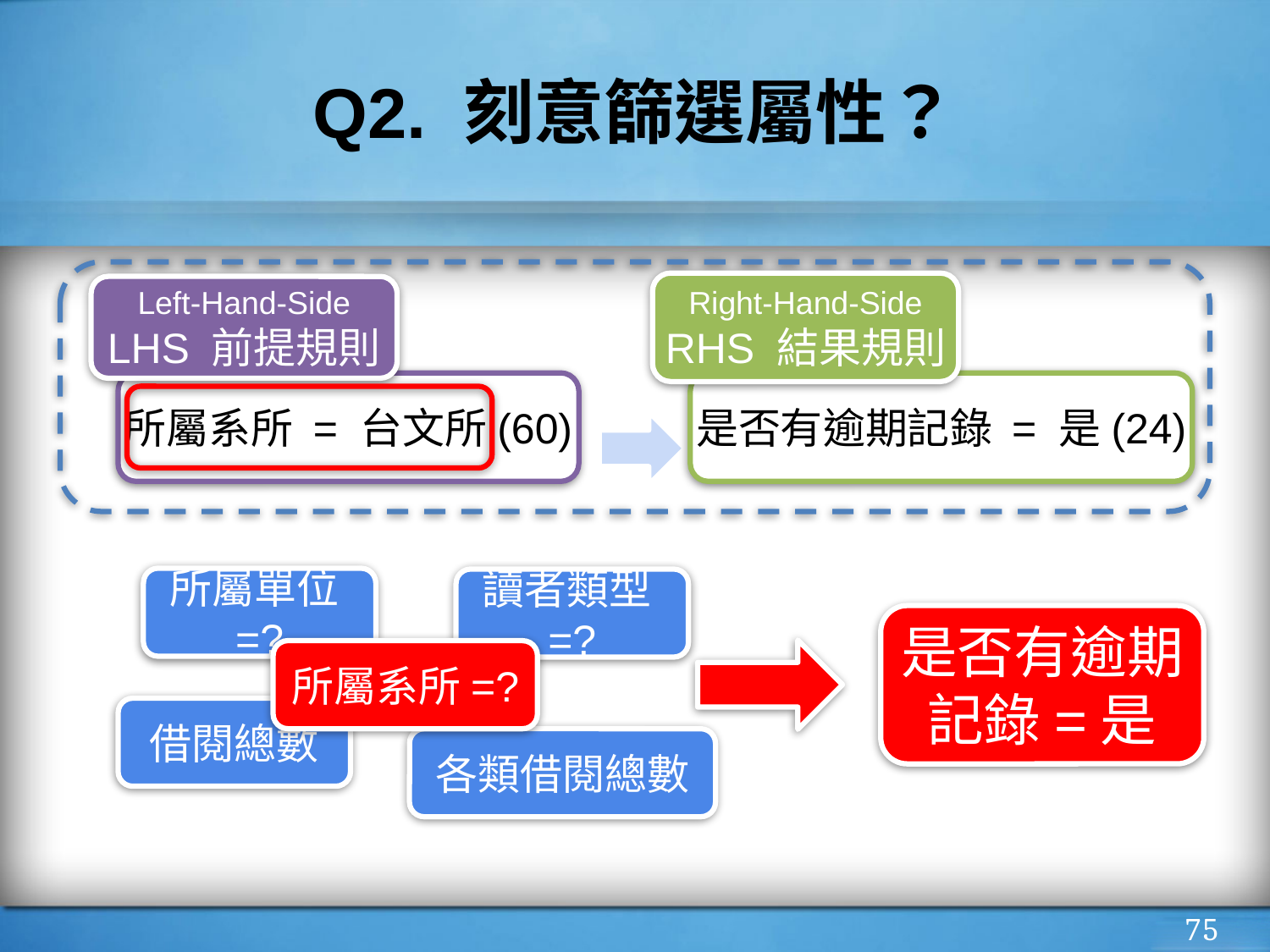

# Q2. 刻意篩選屬性？

Right-Hand-Side
RHS 結果規則
Left-Hand-Side
LHS 前提規則
所屬系所 = 台文所(60)
是否有逾期記錄 = 是(24)

所屬單位=?
讀者類型=?
是否有逾期記錄=是

所屬系所=?
借閱總數
各類借閱總數
75